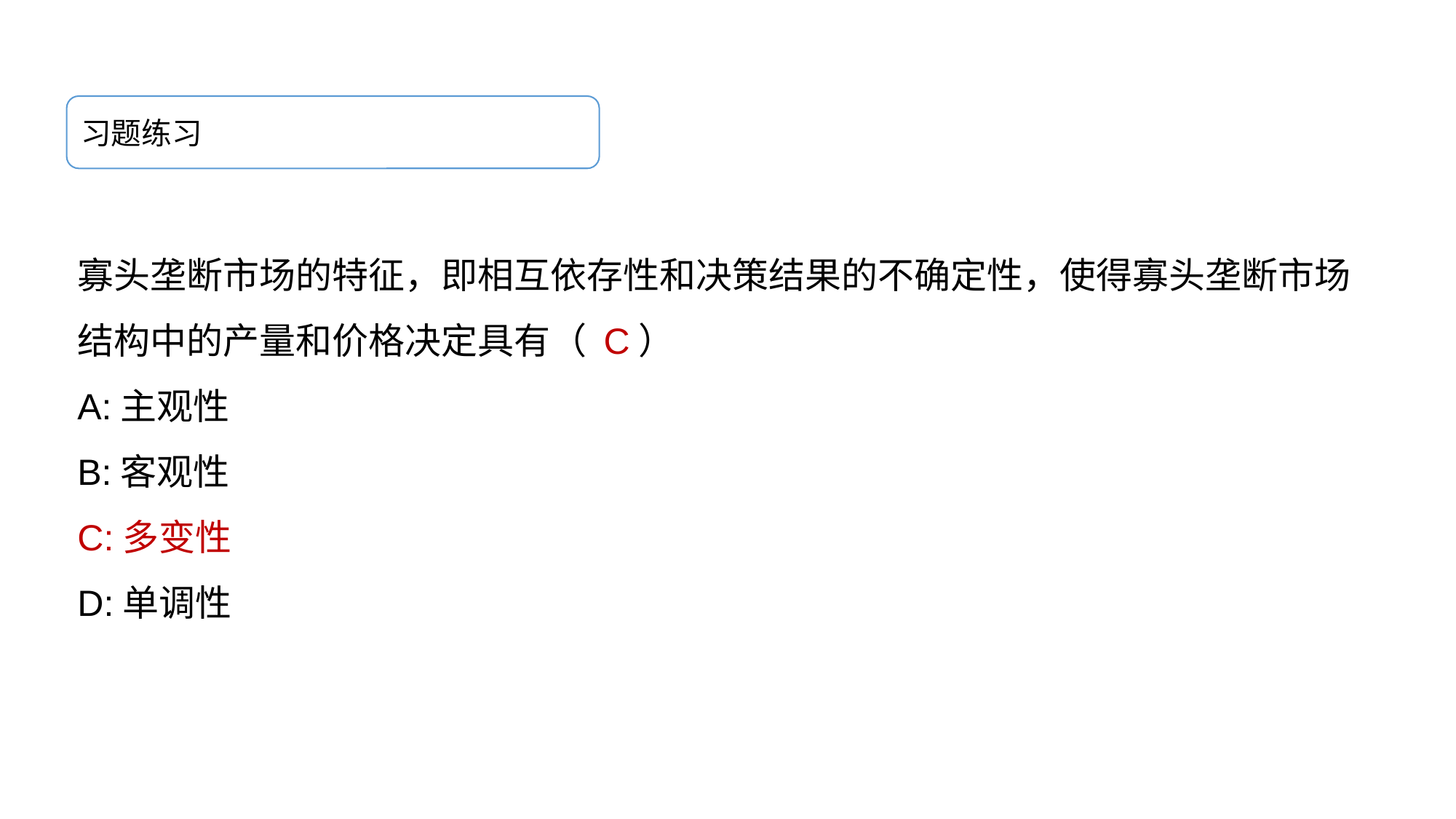

习题练习
寡头垄断市场的特征，即相互依存性和决策结果的不确定性，使得寡头垄断市场结构中的产量和价格决定具有（ C）
A:主观性
B:客观性
C:多变性
D:单调性